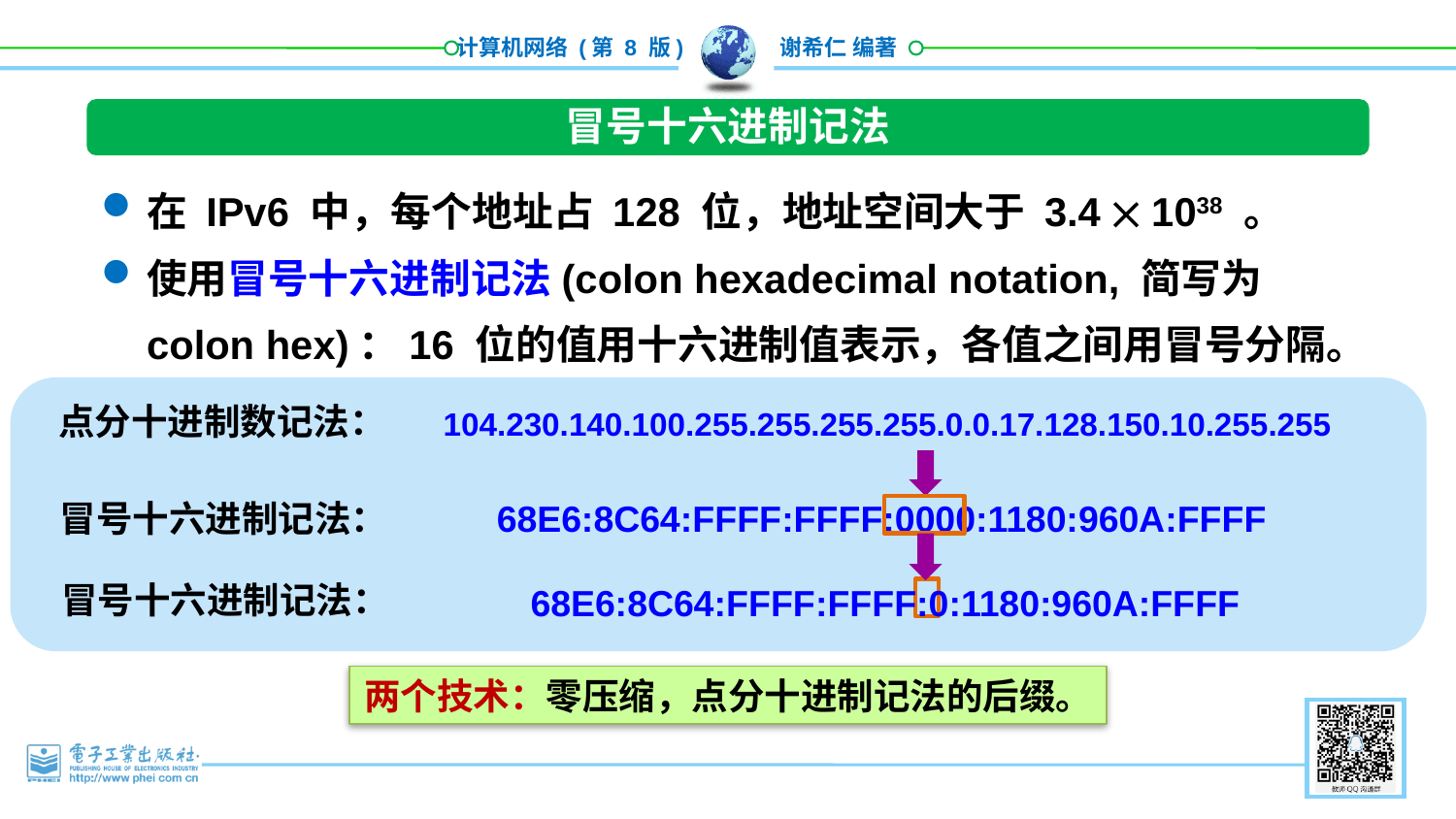

冒号十六进制记法

在 IPv6 中，每个地址占 128 位，地址空间大于 3.4 × 1038 。
使用冒号十六进制记法(colon hexadecimal notation, 简写为 colon hex)：16 位的值用十六进制值表示，各值之间用冒号分隔。

点分十进制数记法：
104.230.140.100.255.255.255.255.0.0.17.128.150.10.255.255

68E6:8C64:FFFF:FFFF:0000:1180:960A:FFFF
冒号十六进制记法：

68E6:8C64:FFFF:FFFF:0:1180:960A:FFFF
冒号十六进制记法：

两个技术：零压缩，点分十进制记法的后缀。